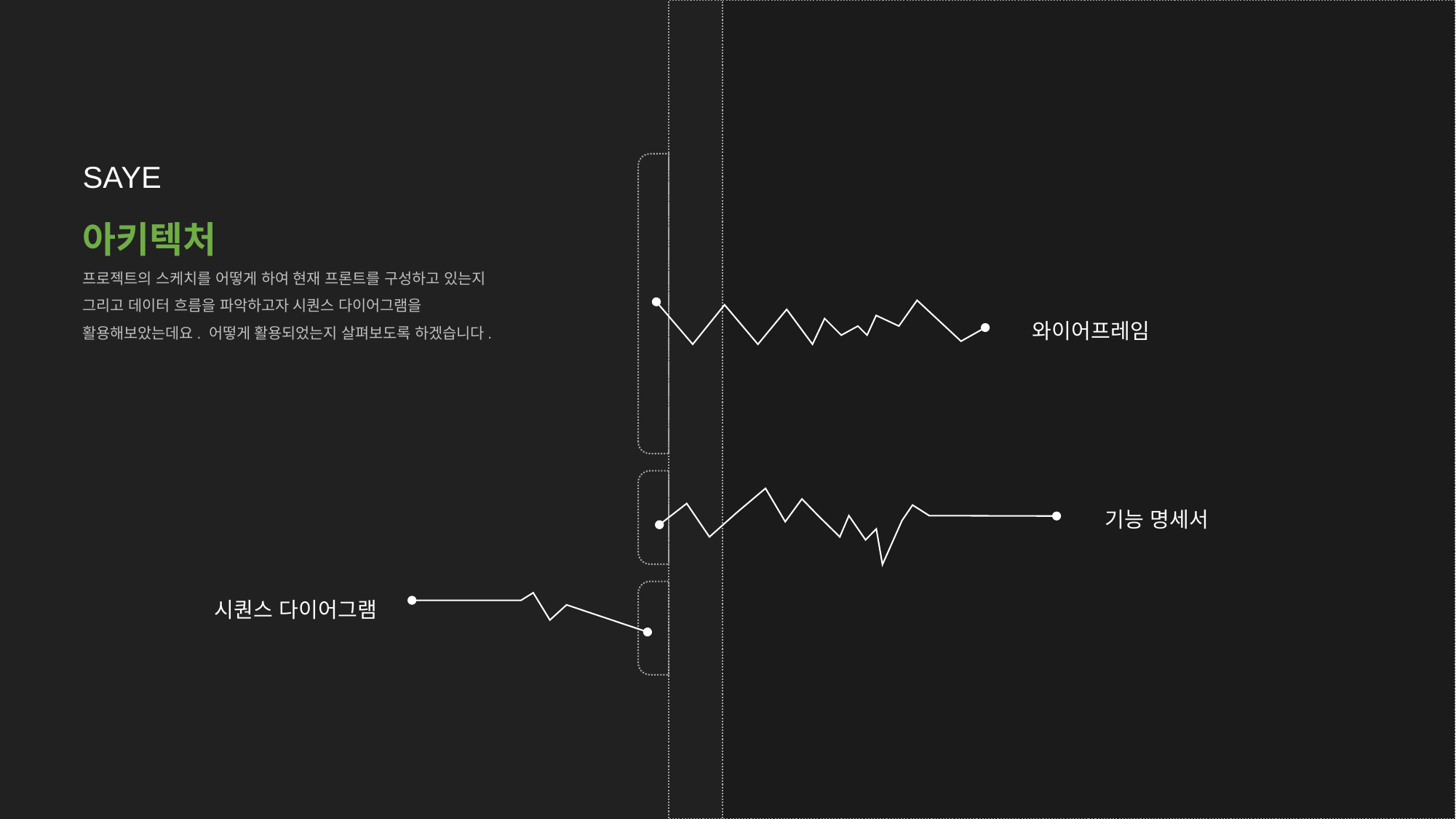

SAYE
아키텍처
프로젝트의 스케치를 어떻게 하여 현재 프론트를 구성하고 있는지 그리고 데이터 흐름을 파악하고자 시퀀스 다이어그램을 활용해보았는데요. 어떻게 활용되었는지 살펴보도록 하겠습니다.

와이어프레임

기능 명세서

시퀀스 다이어그램